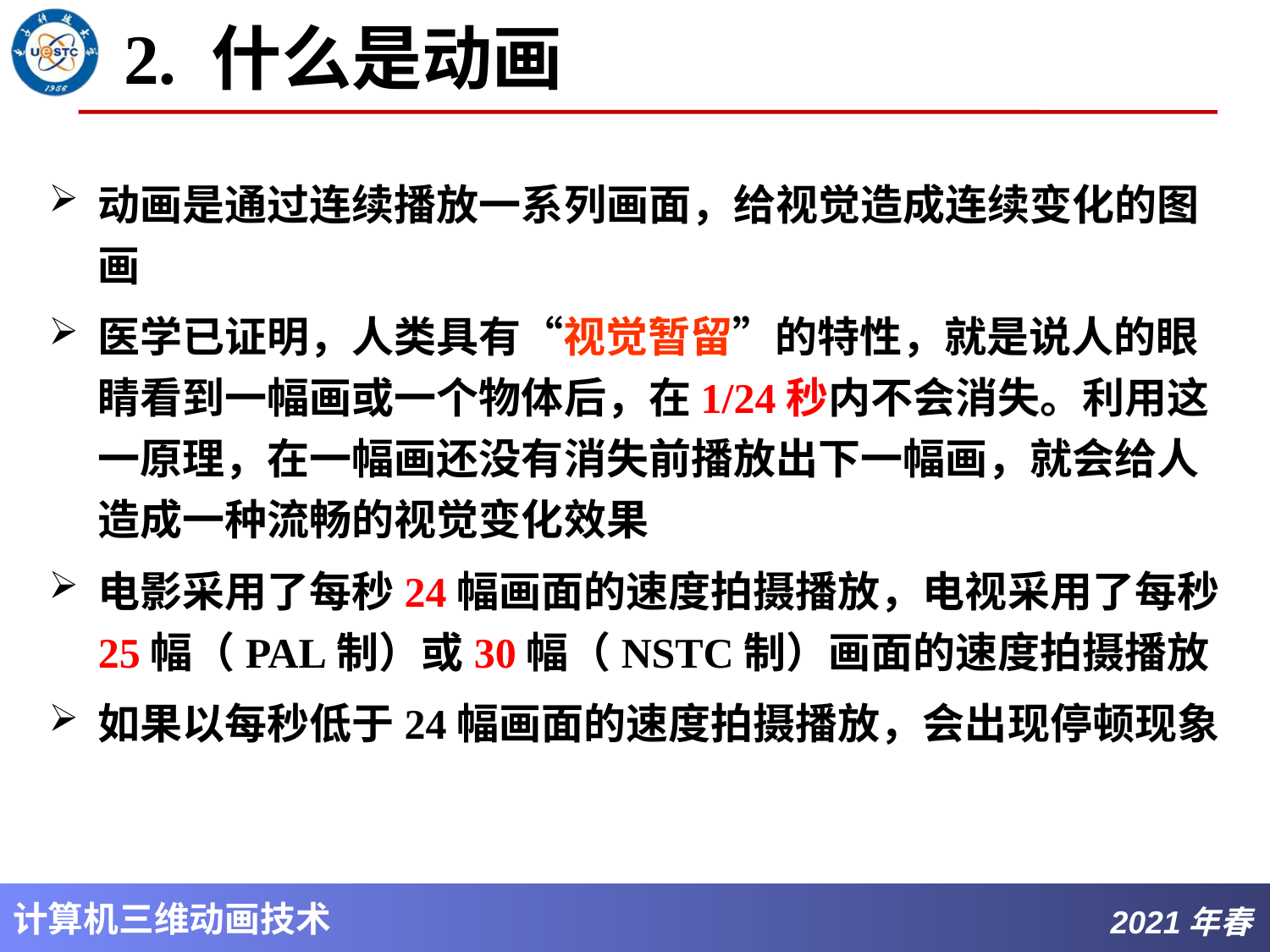

# 2. 什么是动画
动画是通过连续播放一系列画面，给视觉造成连续变化的图画
医学已证明，人类具有“视觉暂留”的特性，就是说人的眼睛看到一幅画或一个物体后，在1/24秒内不会消失。利用这一原理，在一幅画还没有消失前播放出下一幅画，就会给人造成一种流畅的视觉变化效果
电影采用了每秒24幅画面的速度拍摄播放，电视采用了每秒25幅（PAL制）或30幅（NSTC制）画面的速度拍摄播放
如果以每秒低于24幅画面的速度拍摄播放，会出现停顿现象